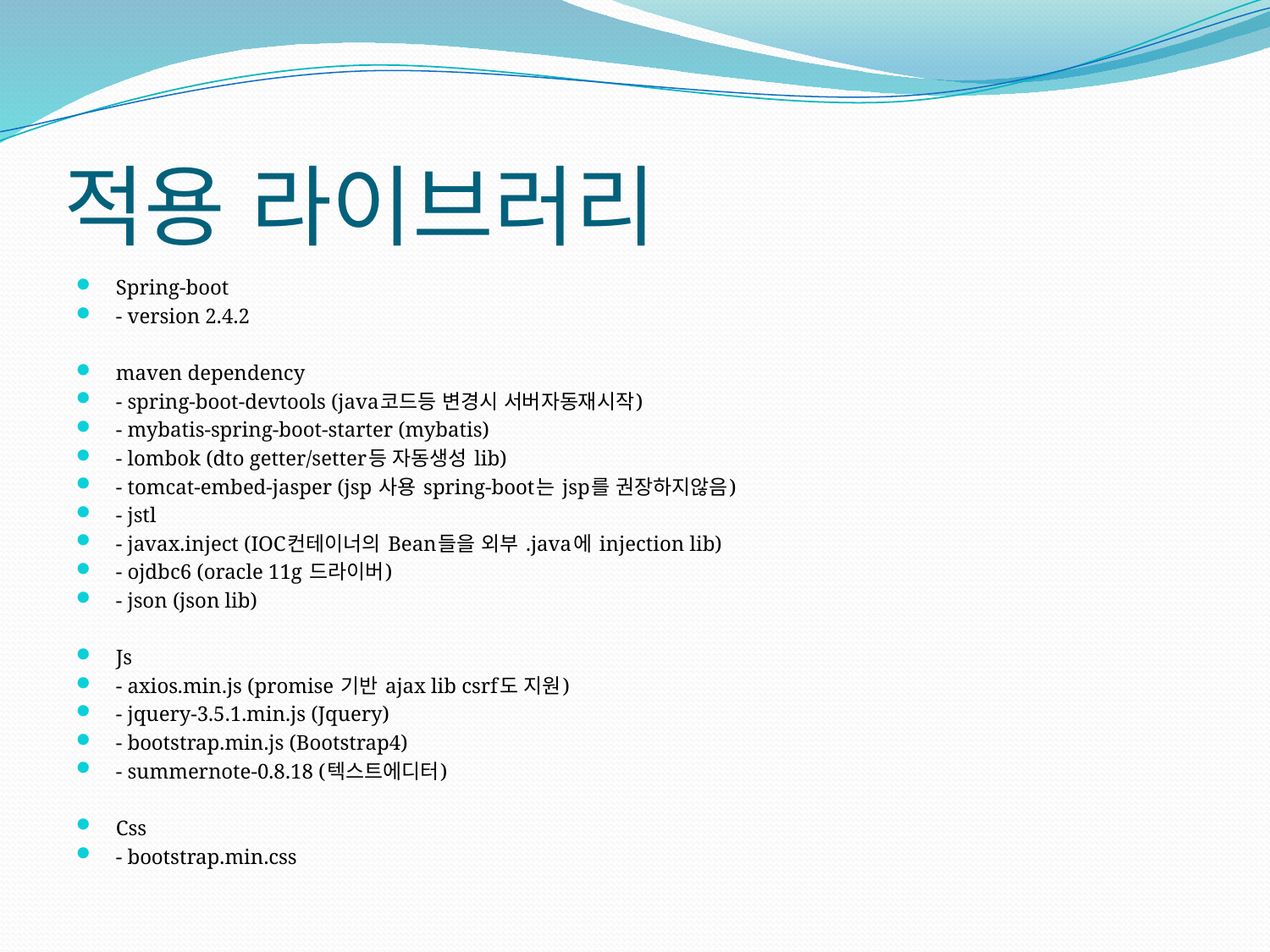

# 적용 라이브러리
Spring-boot
- version 2.4.2

maven dependency
- spring-boot-devtools (java코드등 변경시 서버자동재시작)
- mybatis-spring-boot-starter (mybatis)
- lombok (dto getter/setter등 자동생성 lib)
- tomcat-embed-jasper (jsp 사용 spring-boot는 jsp를 권장하지않음)
- jstl
- javax.inject (IOC컨테이너의 Bean들을 외부 .java에 injection lib)
- ojdbc6 (oracle 11g 드라이버)
- json (json lib)

Js
- axios.min.js (promise 기반 ajax lib csrf도 지원)
- jquery-3.5.1.min.js (Jquery)
- bootstrap.min.js (Bootstrap4)
- summernote-0.8.18 (텍스트에디터)

Css
- bootstrap.min.css